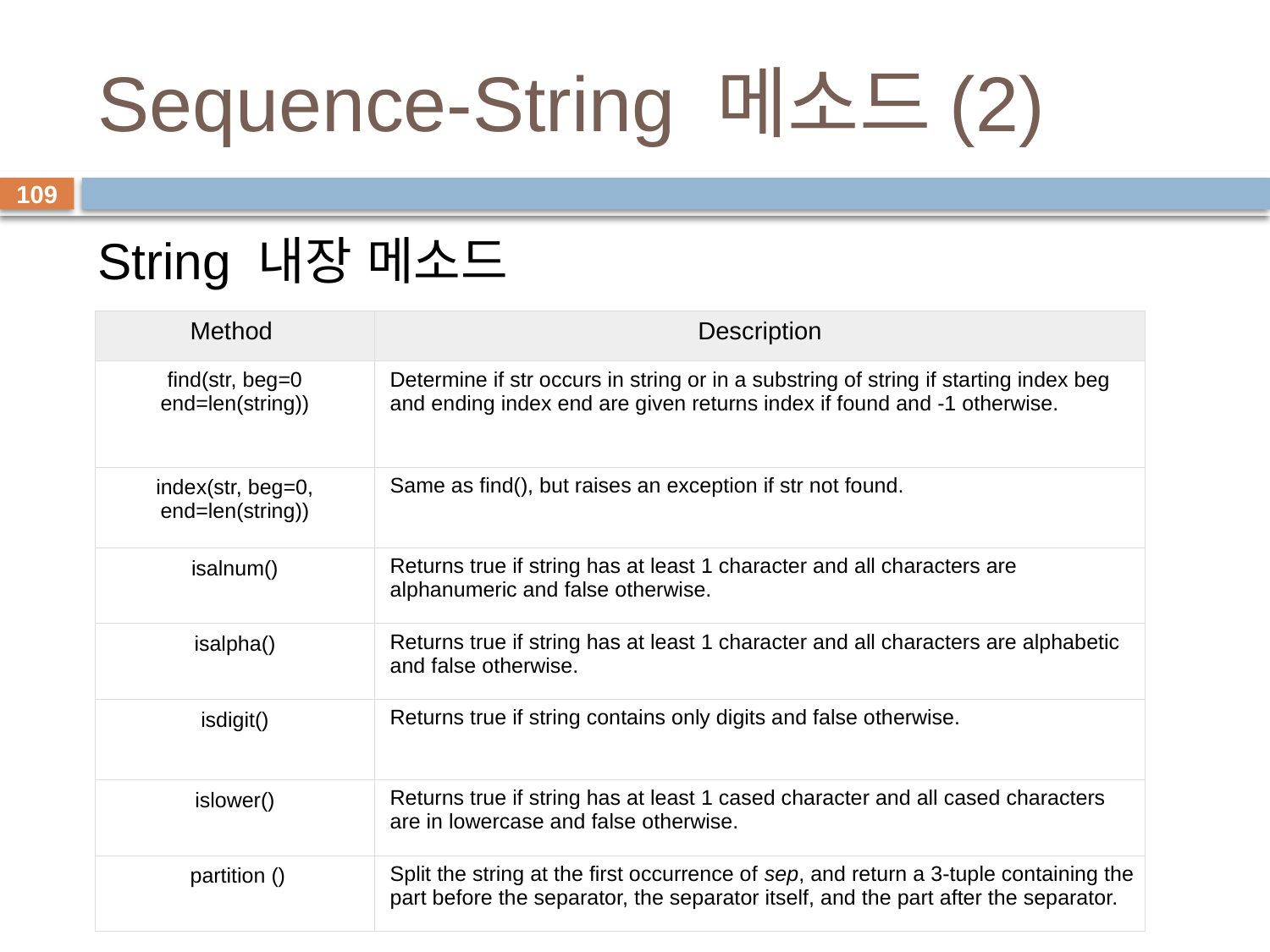

# Sequence-String 메소드(2)
109
String 내장 메소드
| Method | Description |
| --- | --- |
| find(str, beg=0 end=len(string)) | Determine if str occurs in string or in a substring of string if starting index beg and ending index end are given returns index if found and -1 otherwise. |
| index(str, beg=0, end=len(string)) | Same as find(), but raises an exception if str not found. |
| isalnum() | Returns true if string has at least 1 character and all characters are alphanumeric and false otherwise. |
| isalpha() | Returns true if string has at least 1 character and all characters are alphabetic and false otherwise. |
| isdigit() | Returns true if string contains only digits and false otherwise. |
| islower() | Returns true if string has at least 1 cased character and all cased characters are in lowercase and false otherwise. |
| partition () | Split the string at the first occurrence of sep, and return a 3-tuple containing the part before the separator, the separator itself, and the part after the separator. |